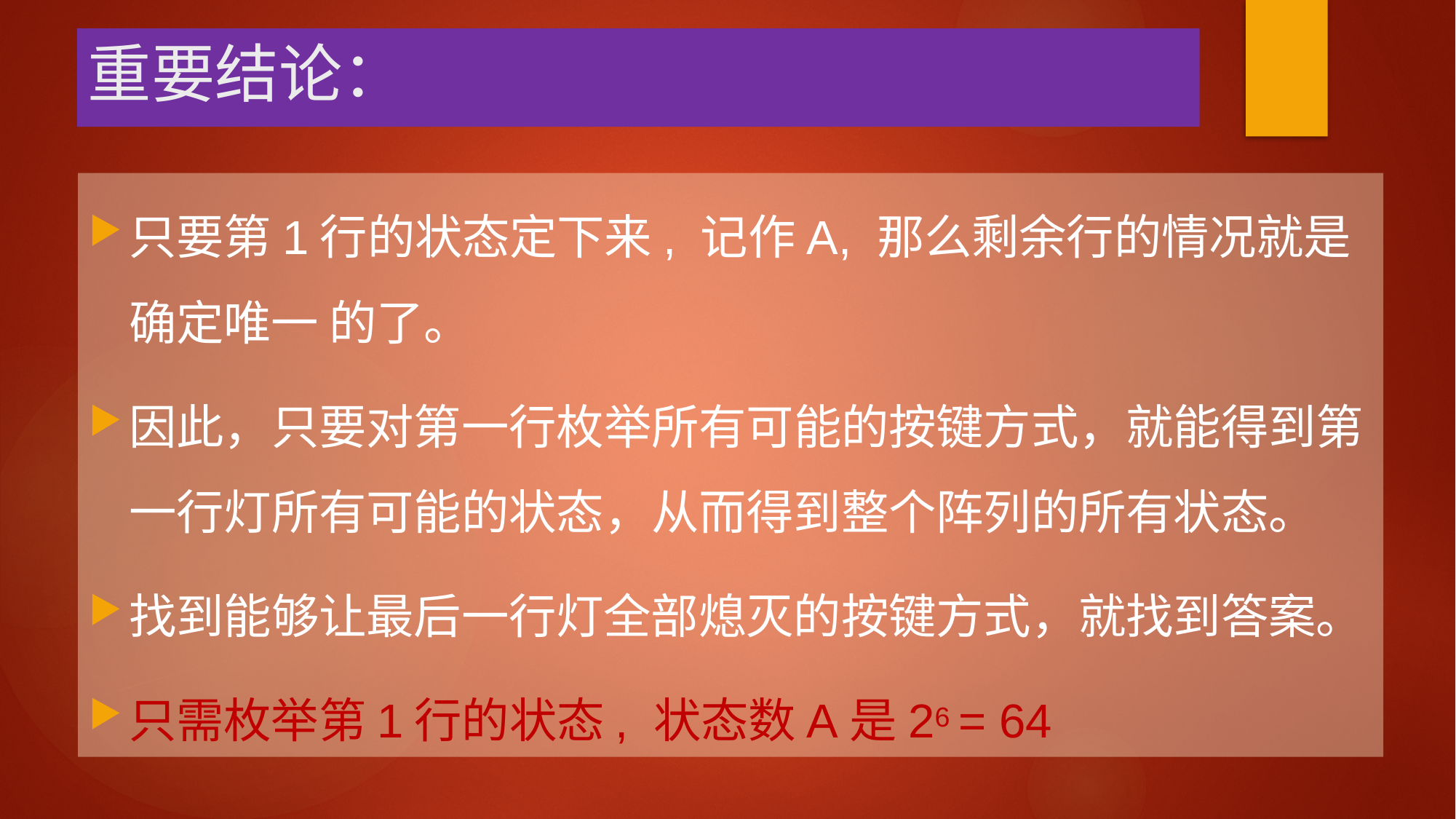

# 重要结论：
只要第1行的状态定下来, 记作A, 那么剩余行的情况就是确定唯一 的了。
因此，只要对第一行枚举所有可能的按键方式，就能得到第一行灯所有可能的状态，从而得到整个阵列的所有状态。
找到能够让最后一行灯全部熄灭的按键方式，就找到答案。
只需枚举第1行的状态, 状态数A是26 = 64